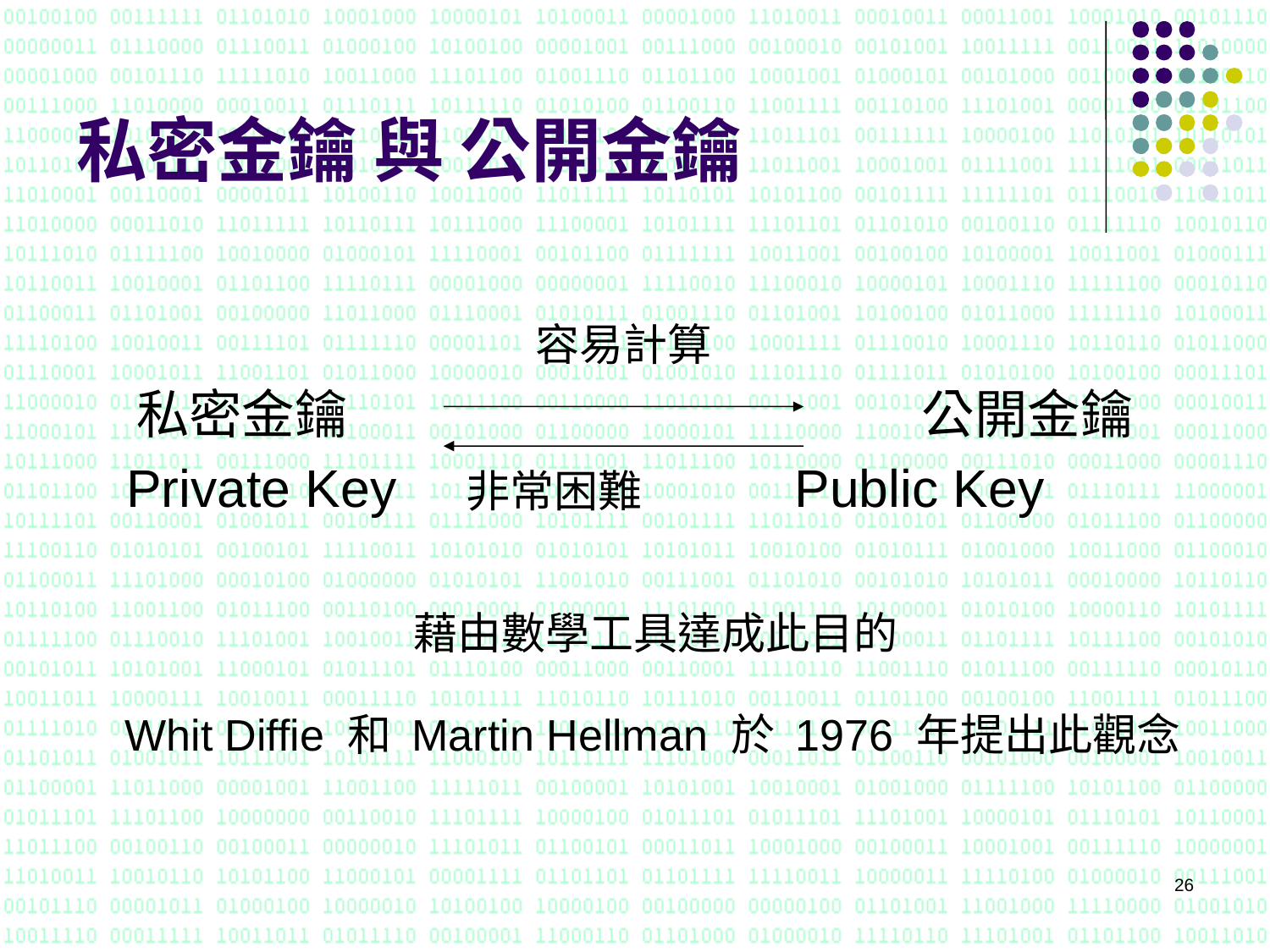

# 私密金鑰 與 公開金鑰

　　　　　　　　　　    　  容易計算
 私密金鑰		  			公開金鑰
 Private Key	　非常困難　　　 	Public Key

			藉由數學工具達成此目的

Whit Diffie 和 Martin Hellman 於 1976 年提出此觀念

26